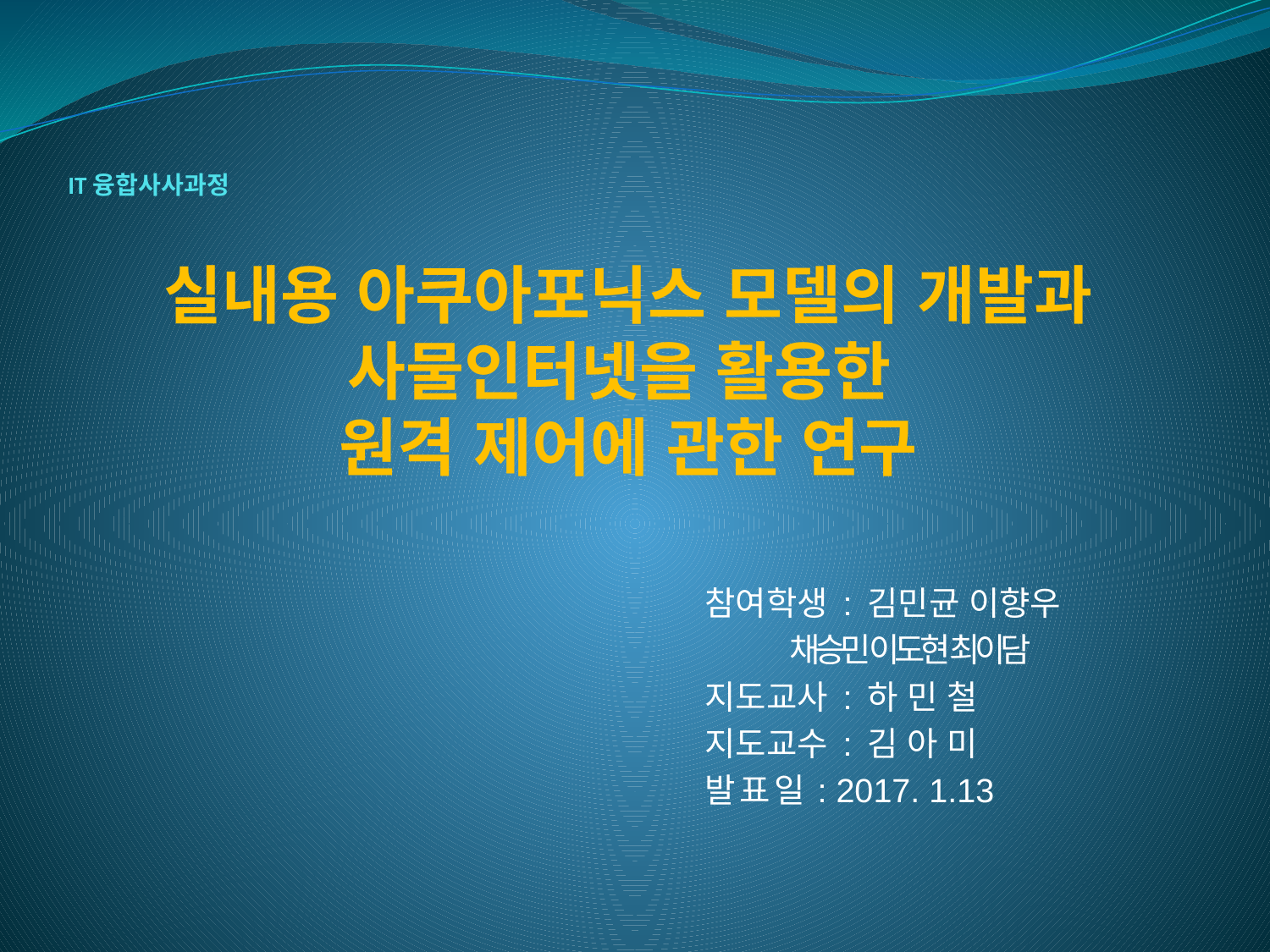

IT융합사사과정
# 실내용 아쿠아포닉스 모델의 개발과 사물인터넷을 활용한 원격 제어에 관한 연구
참여학생 : 김민균 이향우
         채승민 이도현 최이담
지도교사 : 하 민 철
지도교수 : 김 아 미
발 표 일 : 2017. 1.13